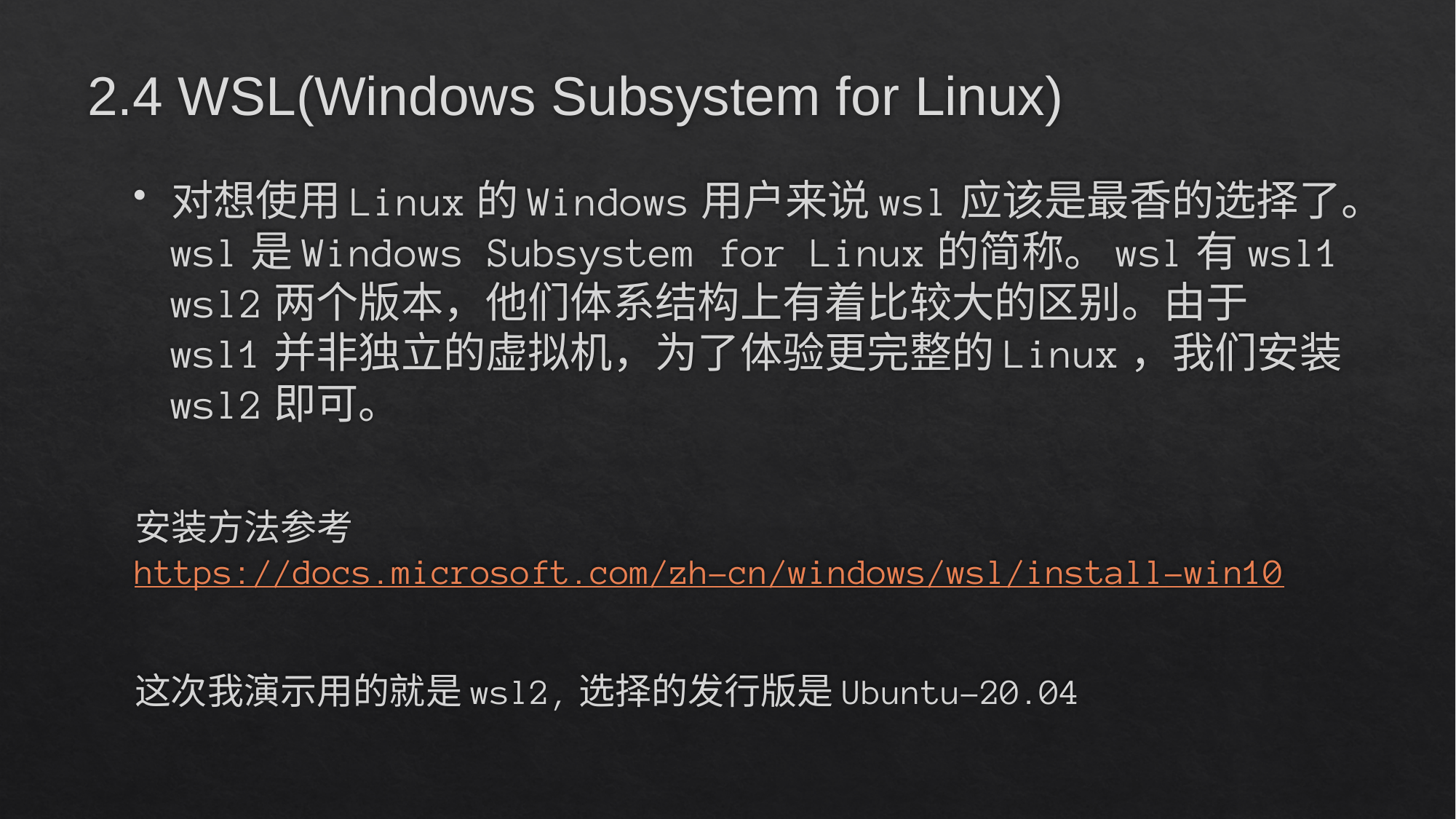

2.4 WSL(Windows Subsystem for Linux)

对想使用Linux的Windows用户来说wsl应该是最香的选择了。wsl是Windows Subsystem for Linux的简称。wsl有wsl1 wsl2两个版本，他们体系结构上有着比较大的区别。由于wsl1并非独立的虚拟机，为了体验更完整的Linux，我们安装wsl2即可。

安装方法参考 https://docs.microsoft.com/zh-cn/windows/wsl/install-win10

这次我演示用的就是wsl2,选择的发行版是Ubuntu-20.04